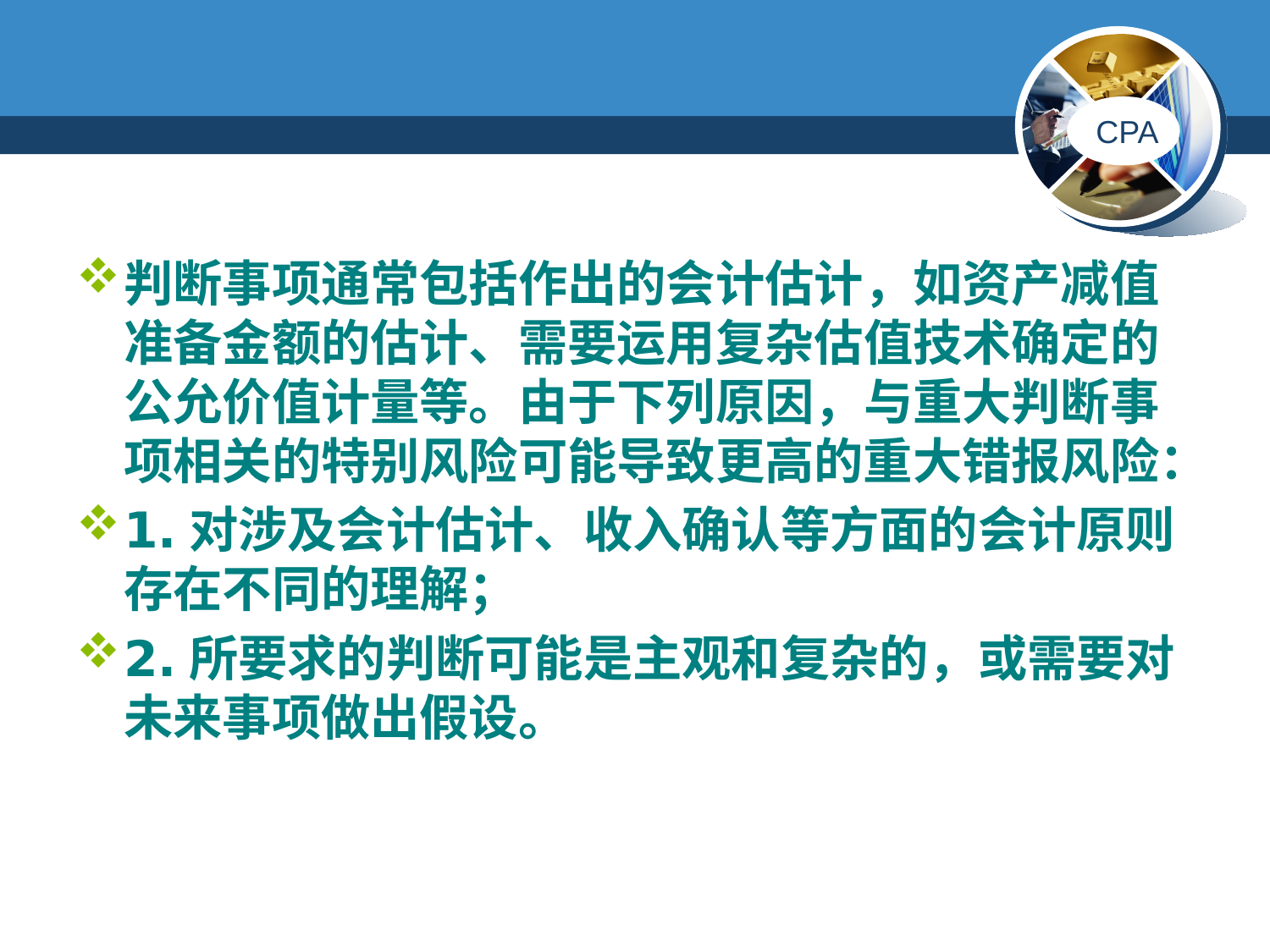

#
判断事项通常包括作出的会计估计，如资产减值准备金额的估计、需要运用复杂估值技术确定的公允价值计量等。由于下列原因，与重大判断事项相关的特别风险可能导致更高的重大错报风险：
1.对涉及会计估计、收入确认等方面的会计原则存在不同的理解；
2.所要求的判断可能是主观和复杂的，或需要对未来事项做出假设。